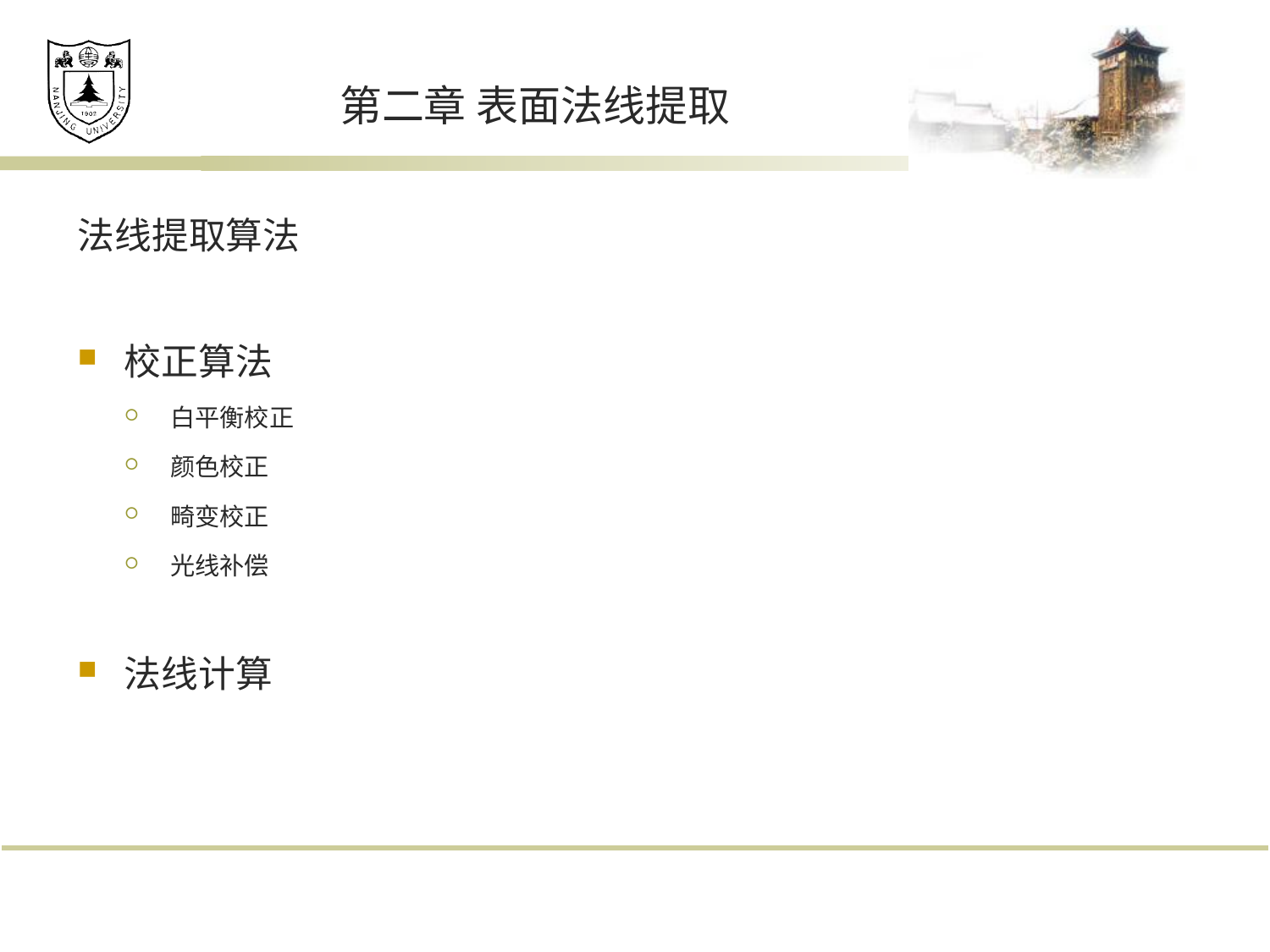

# 第二章 表面法线提取
法线提取算法

校正算法
白平衡校正
颜色校正
畸变校正
光线补偿

法线计算